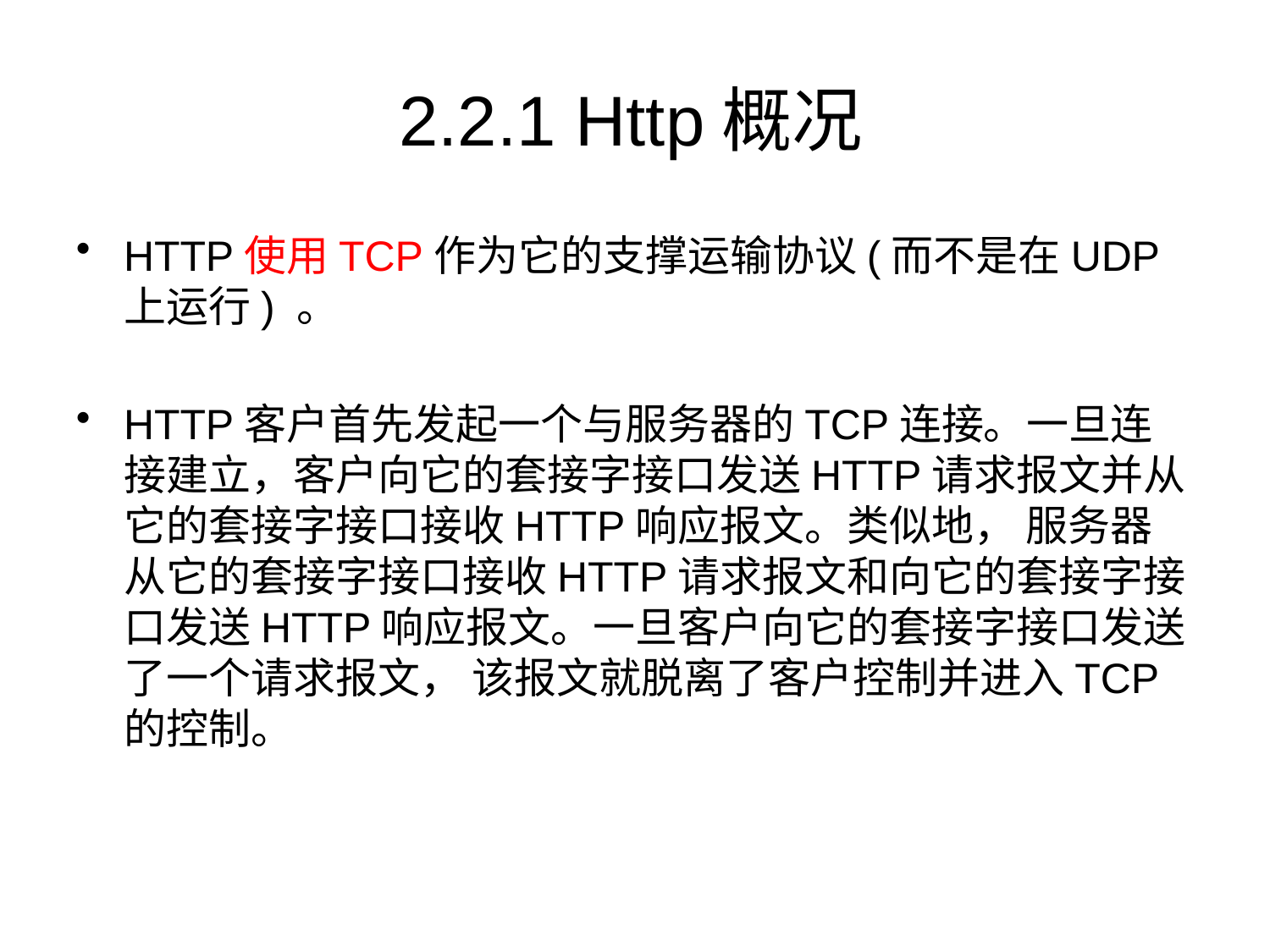

# 2.2.1 Http概况
HTTP使用TCP作为它的支撑运输协议(而不是在UDP上运行) 。

HTTP客户首先发起一个与服务器的TCP连接。一旦连接建立，客户向它的套接字接口发送HTTP请求报文并从它的套接字接口接收HTTP响应报文。类似地， 服务器从它的套接字接口接收HTTP请求报文和向它的套接字接口发送HTTP响应报文。一旦客户向它的套接字接口发送了一个请求报文， 该报文就脱离了客户控制并进入TCP的控制。